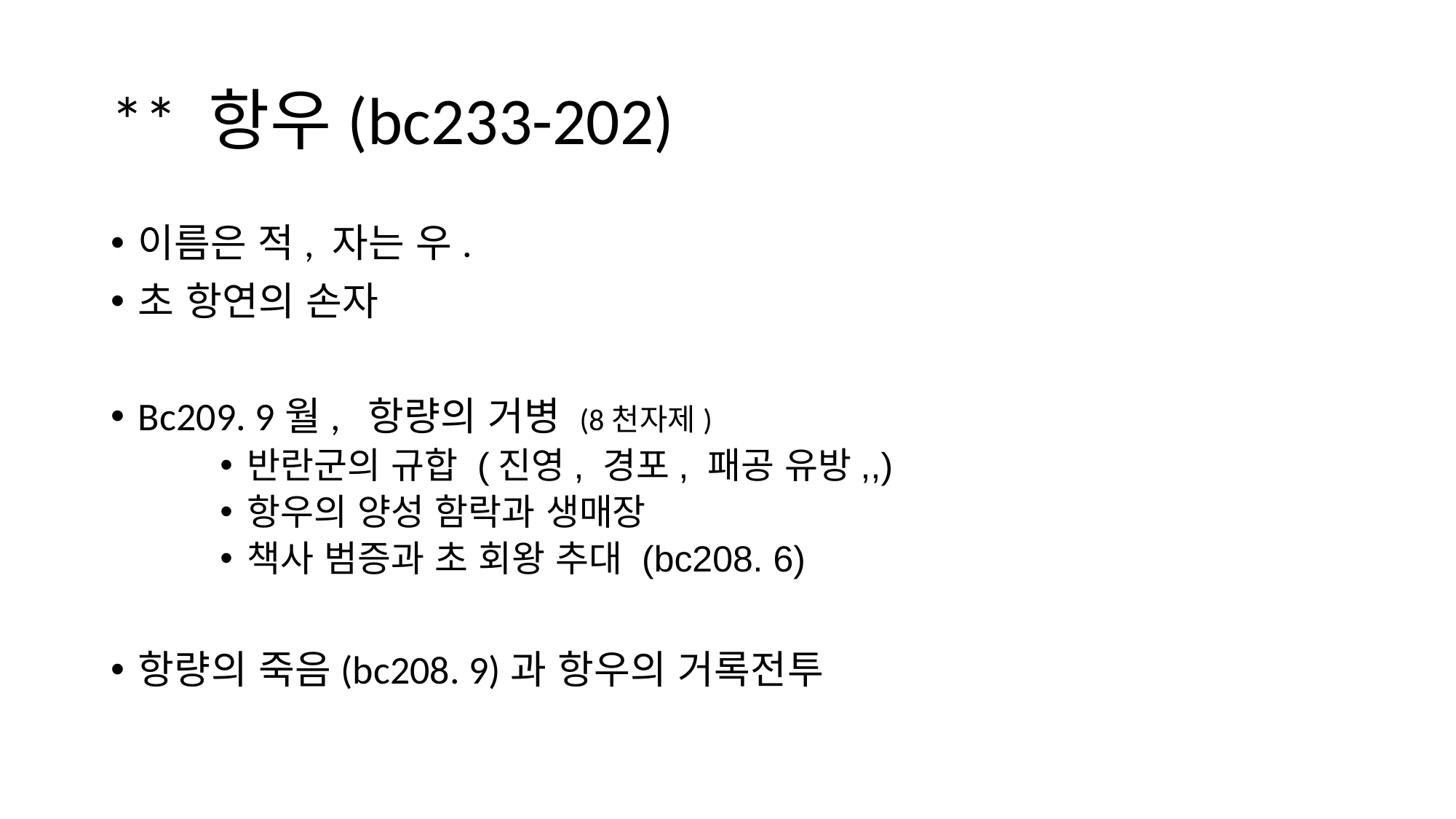

# ** 항우(bc233-202)
이름은 적, 자는 우.
초 항연의 손자

Bc209. 9월,  항량의 거병 (8천자제)
반란군의 규합 (진영, 경포, 패공 유방,,)
항우의 양성 함락과 생매장
책사 범증과 초 회왕 추대 (bc208. 6)

항량의 죽음(bc208. 9)과 항우의 거록전투